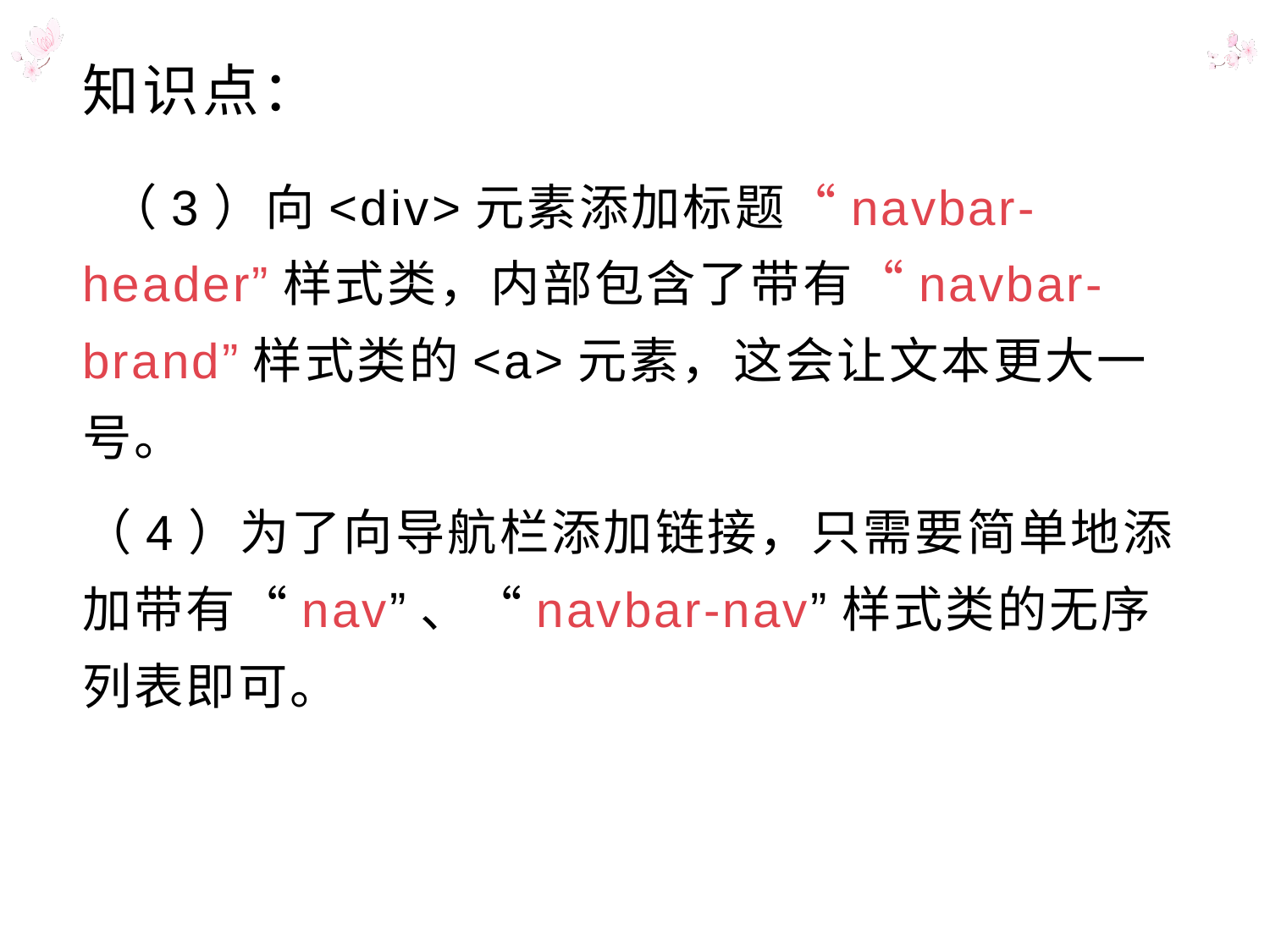

# 知识点：
 （3）向<div>元素添加标题“navbar-header”样式类，内部包含了带有“navbar-brand”样式类的<a>元素，这会让文本更大一号。
（4）为了向导航栏添加链接，只需要简单地添加带有“nav”、“navbar-nav”样式类的无序列表即可。